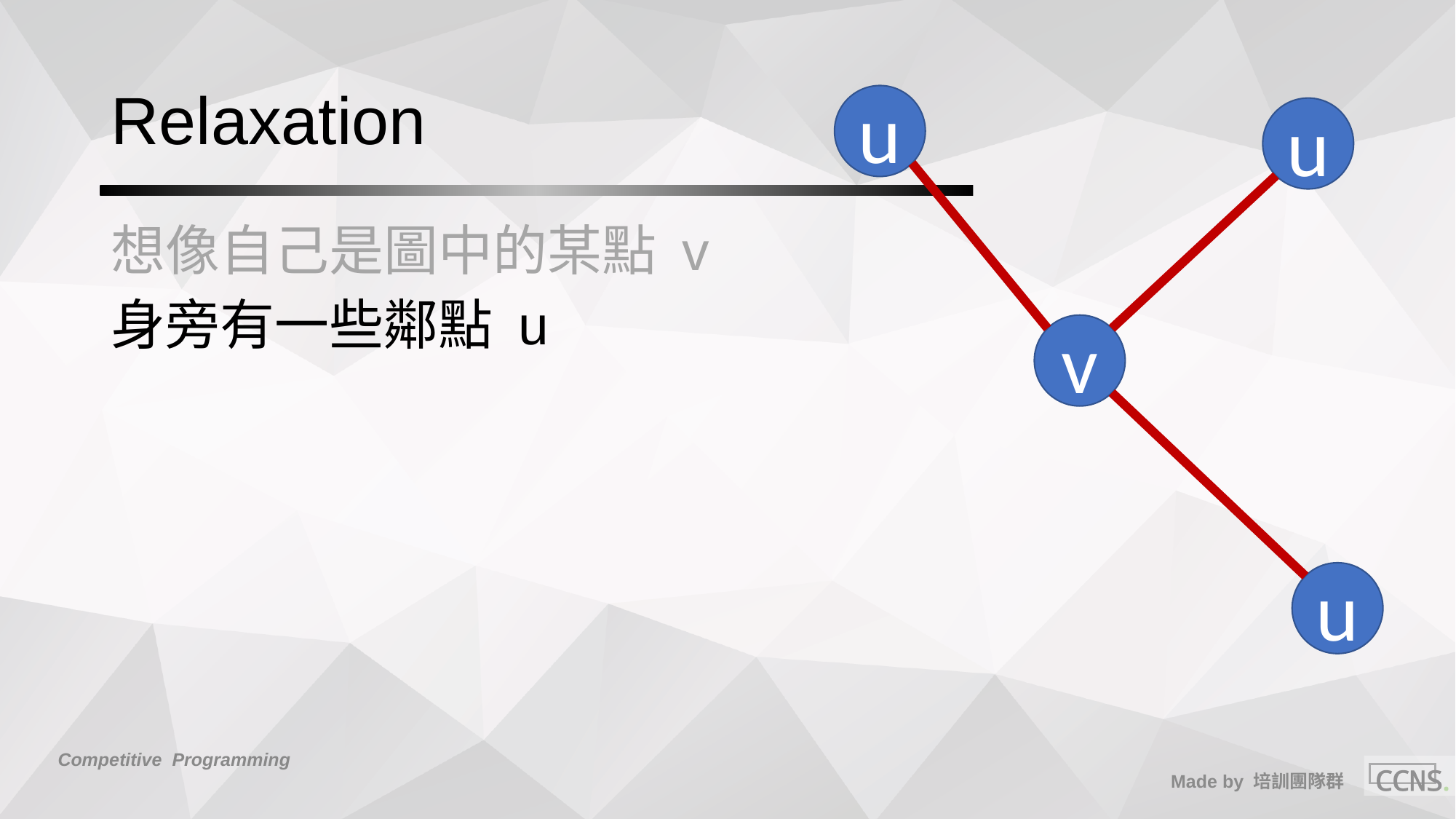

# Relaxation
u
u
想像自己是圖中的某點 v
身旁有一些鄰點 u
v
u